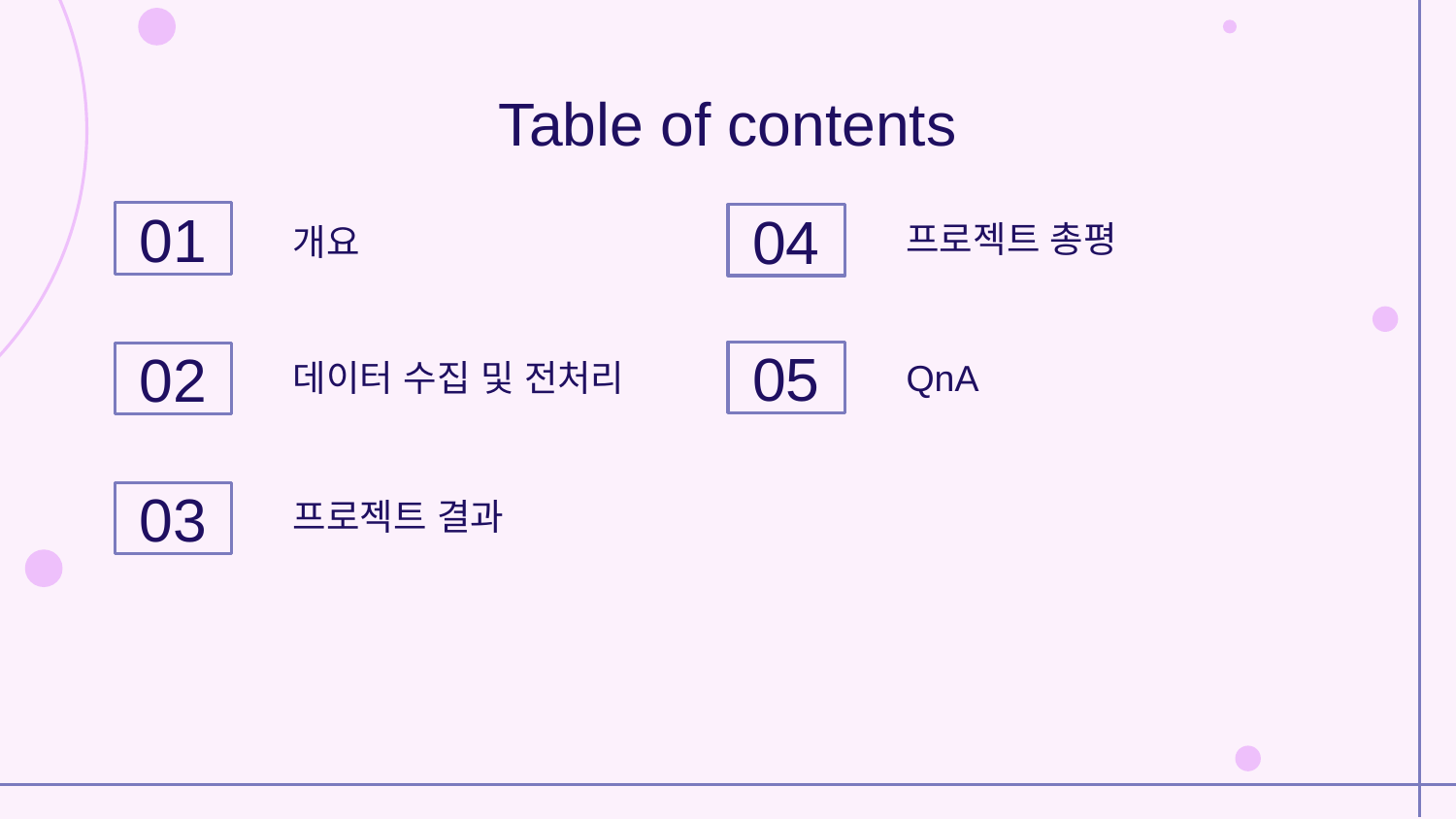

# Table of contents
프로젝트 총평
01
개요
04
데이터 수집 및 전처리

QnA
05
02
프로젝트 결과
03